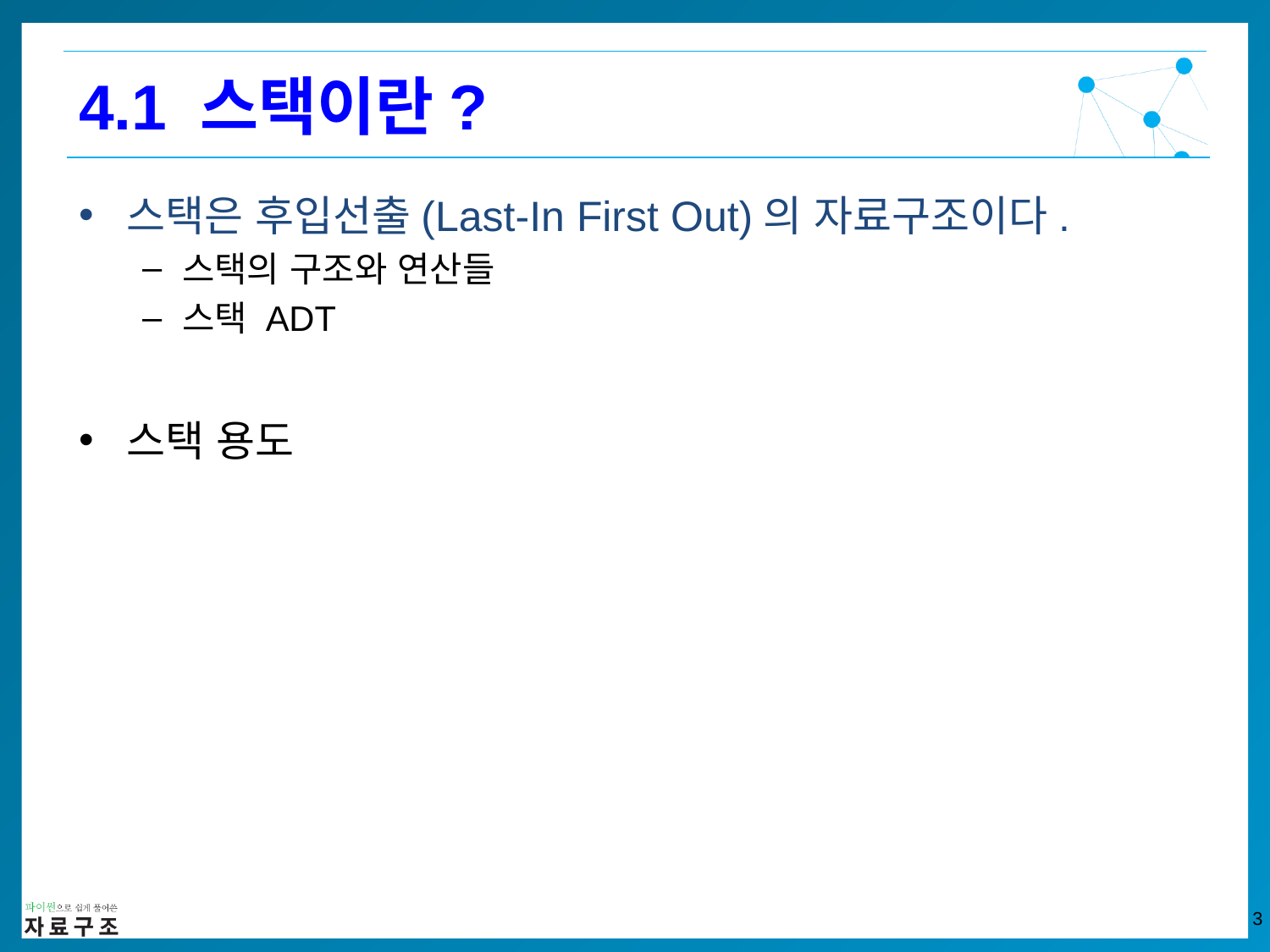

4.1 스택이란?
스택은 후입선출(Last-In First Out)의 자료구조이다.
스택의 구조와 연산들
스택 ADT

스택 용도